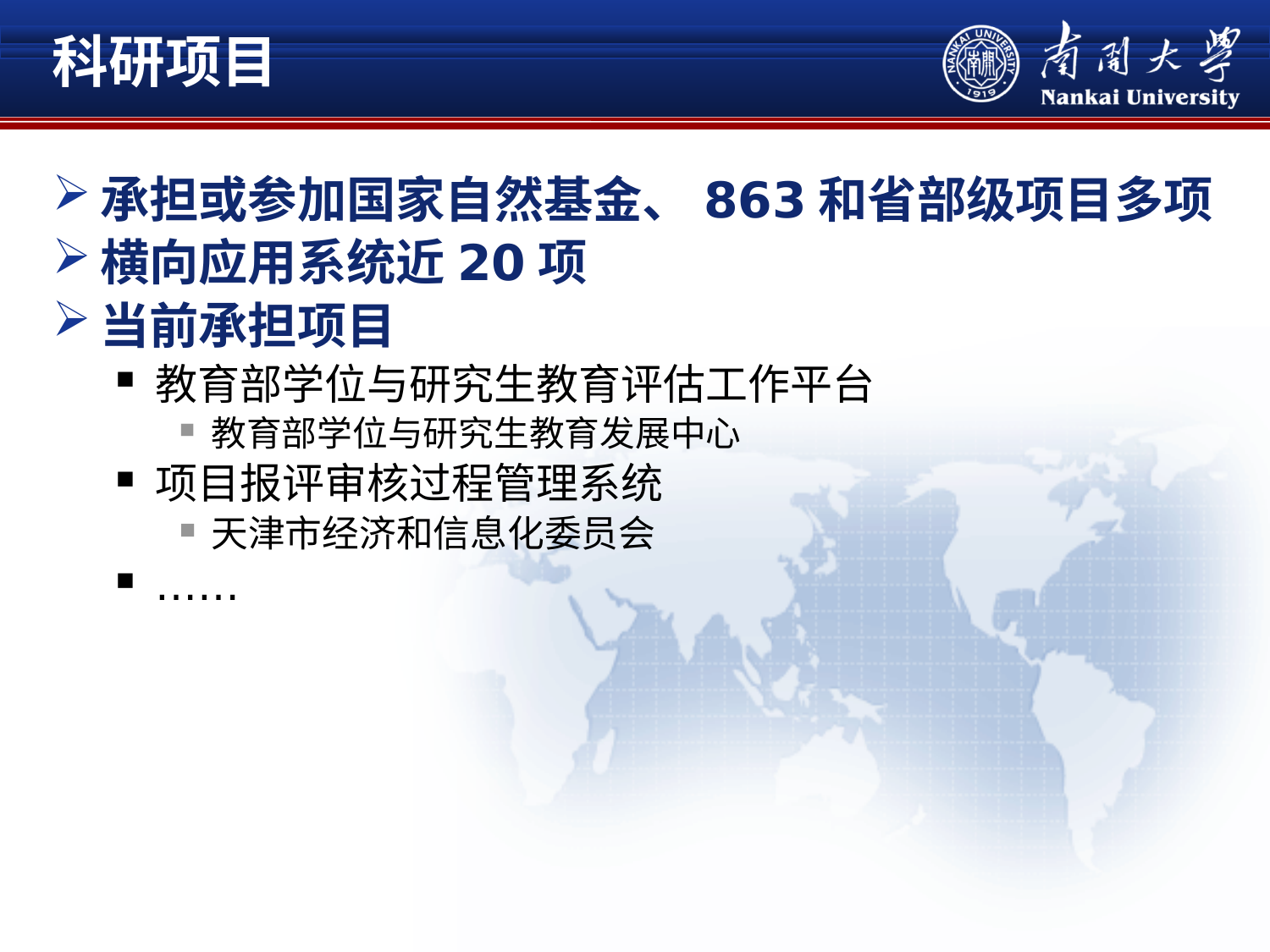

科研项目
# 软件性能与数据系统研究室
承担或参加国家自然基金、863和省部级项目多项
横向应用系统近20项
当前承担项目
教育部学位与研究生教育评估工作平台
教育部学位与研究生教育发展中心
项目报评审核过程管理系统
天津市经济和信息化委员会
……